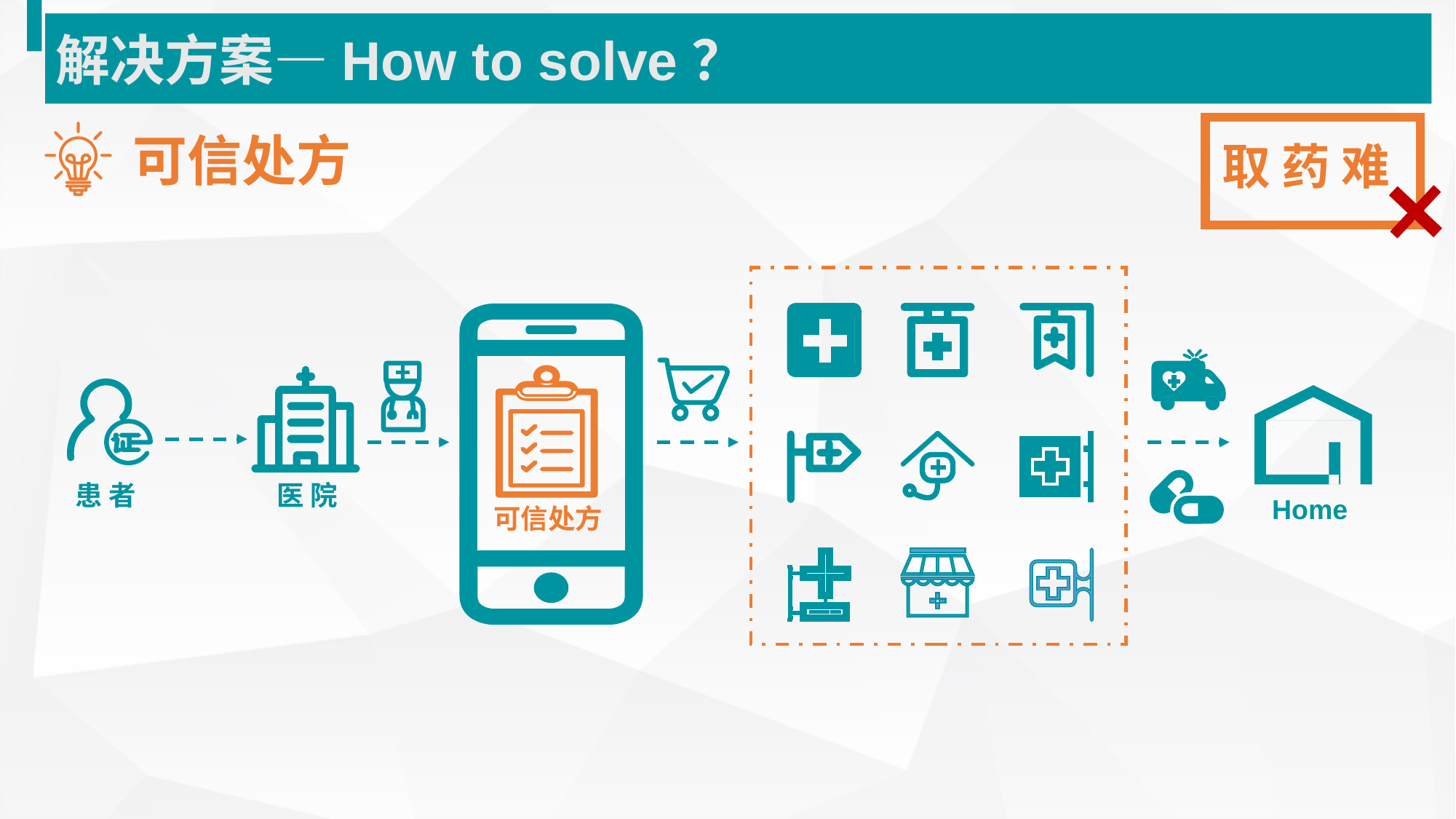

解决方案—How to solve？

取 药 难

可信处方

可信处方

患 者
医 院
Home